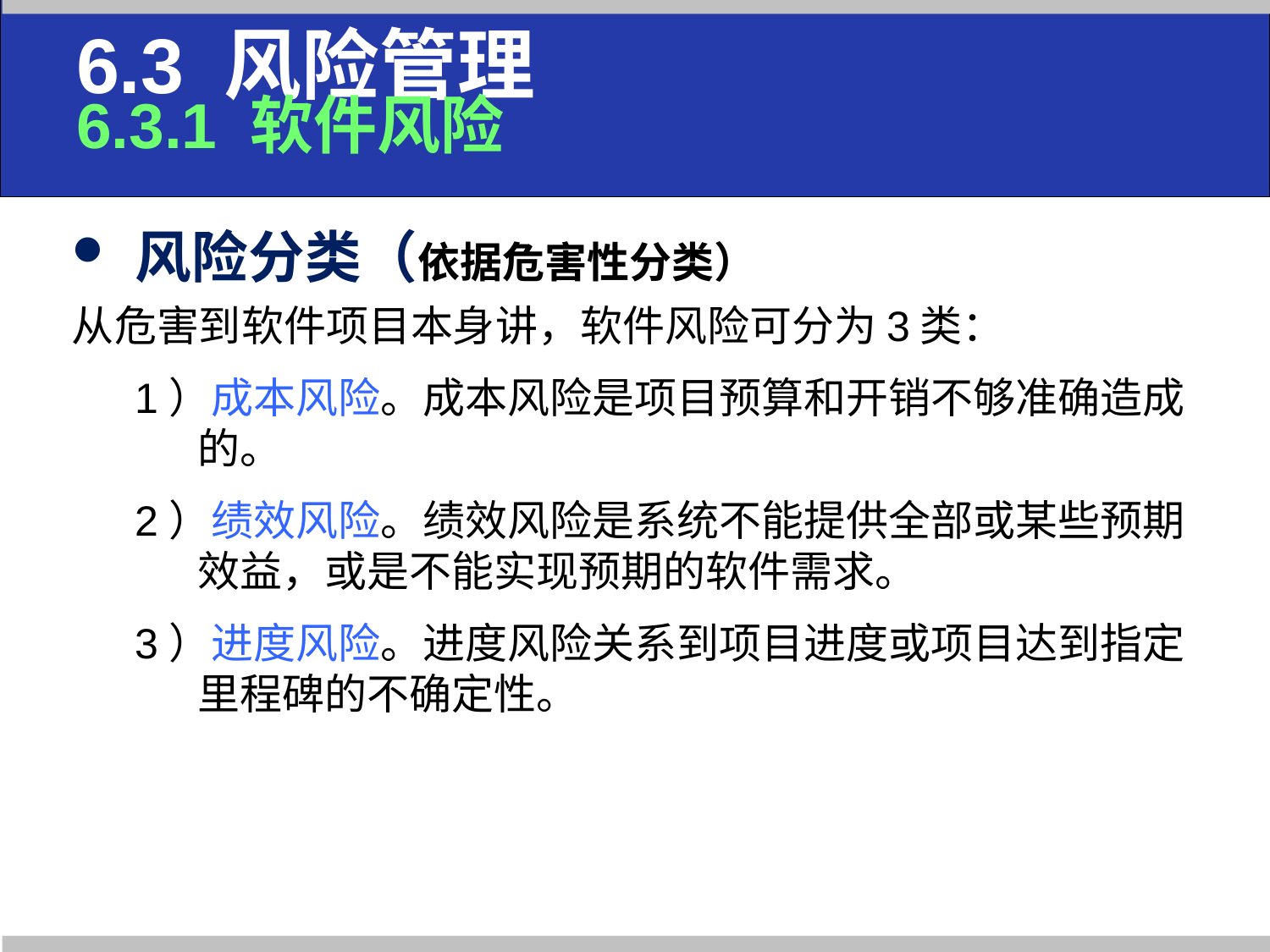

# 6.3 风险管理 6.3.1 软件风险
风险分类（依据危害性分类）
从危害到软件项目本身讲，软件风险可分为3类：
1）成本风险。成本风险是项目预算和开销不够准确造成的。
2）绩效风险。绩效风险是系统不能提供全部或某些预期效益，或是不能实现预期的软件需求。
3）进度风险。进度风险关系到项目进度或项目达到指定里程碑的不确定性。
762